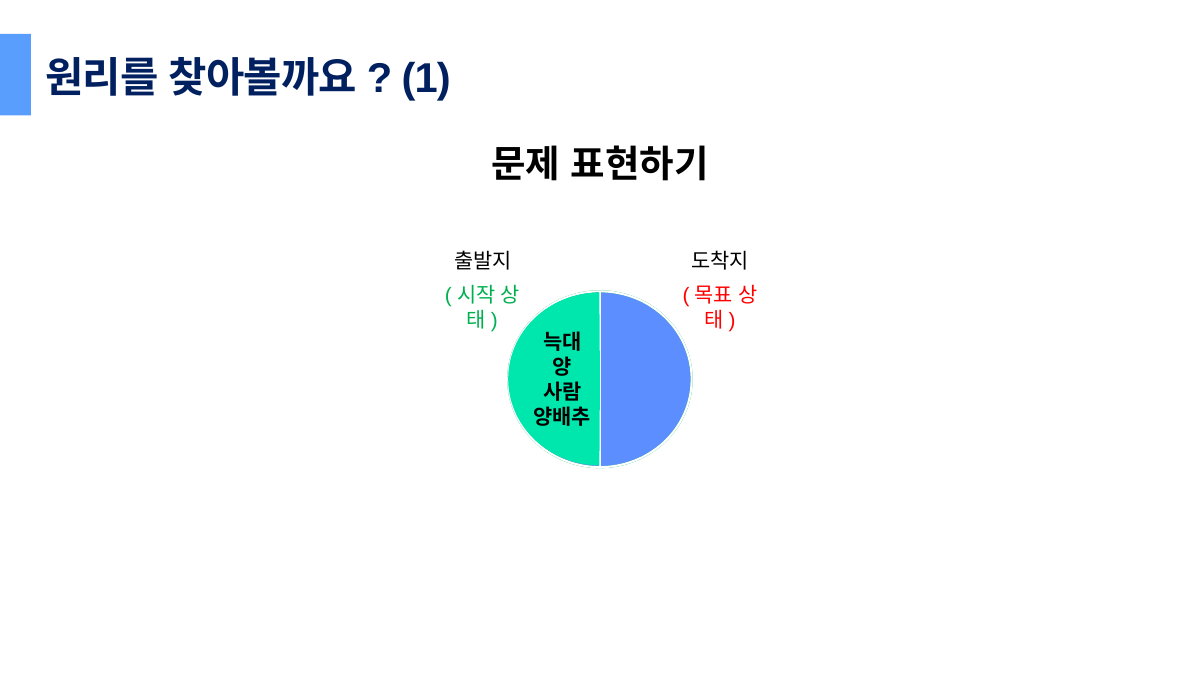

원리를 찾아볼까요? (1)
문제 표현하기
출발지
도착지
(목표 상태)
(시작 상태)

늑대
양
사람
양배추